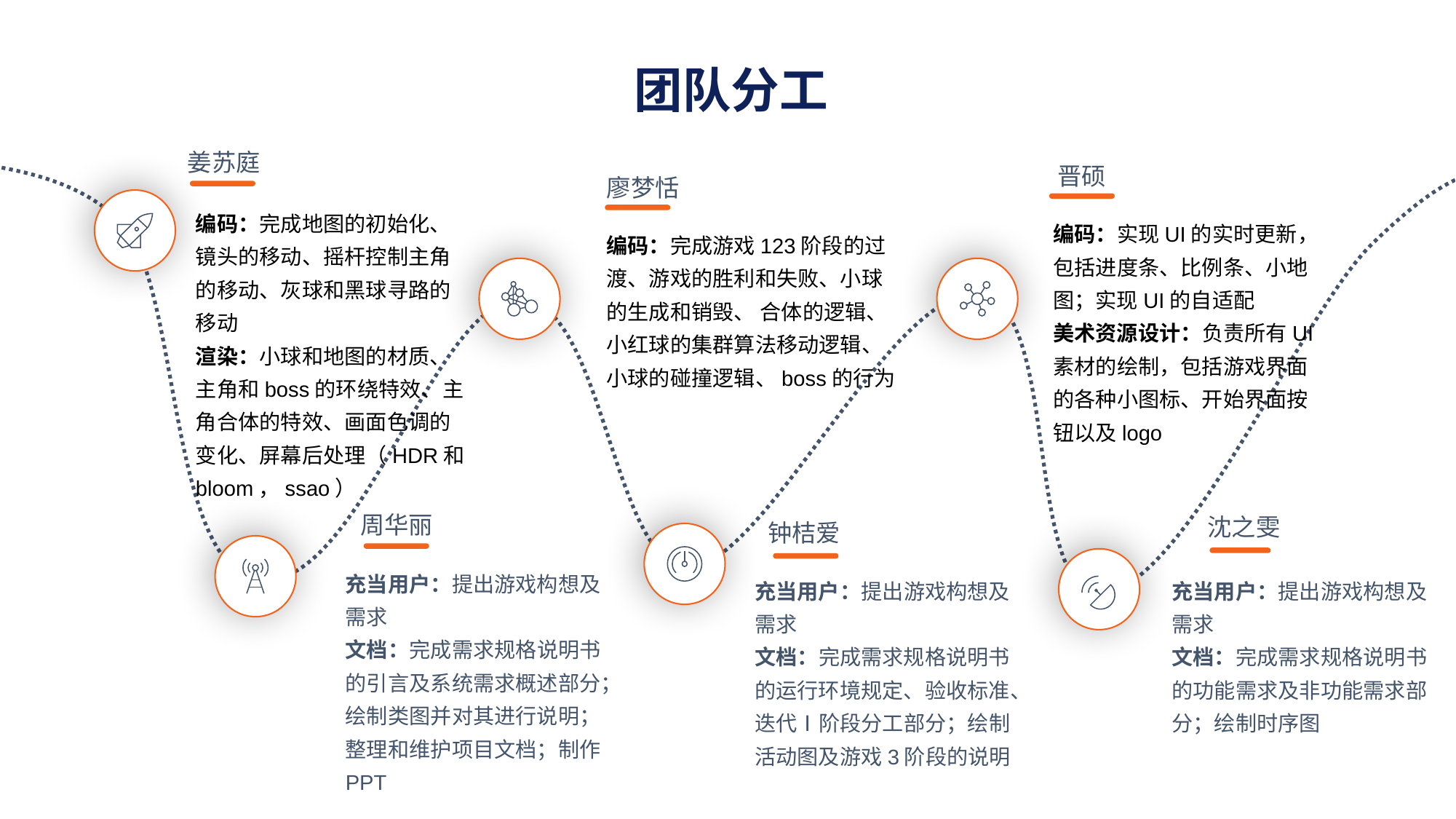

团队分工
姜苏庭

晋硕
廖梦恬

编码：完成地图的初始化、镜头的移动、摇杆控制主角的移动、灰球和黑球寻路的移动
渲染：小球和地图的材质、主角和boss的环绕特效、主角合体的特效、画面色调的变化、屏幕后处理（HDR和bloom，ssao）

编码：实现UI的实时更新，包括进度条、比例条、小地图；实现UI的自适配
美术资源设计：负责所有UI素材的绘制，包括游戏界面的各种小图标、开始界面按钮以及logo

编码：完成游戏123阶段的过渡、游戏的胜利和失败、小球的生成和销毁、 合体的逻辑、小红球的集群算法移动逻辑、小球的碰撞逻辑、boss的行为

周华丽
沈之雯
钟桔爱

充当用户：提出游戏构想及需求
文档：完成需求规格说明书的引言及系统需求概述部分；绘制类图并对其进行说明；整理和维护项目文档；制作PPT

充当用户：提出游戏构想及需求
文档：完成需求规格说明书的运行环境规定、验收标准、迭代Ⅰ阶段分工部分；绘制活动图及游戏3阶段的说明
充当用户：提出游戏构想及需求
文档：完成需求规格说明书的功能需求及非功能需求部分；绘制时序图